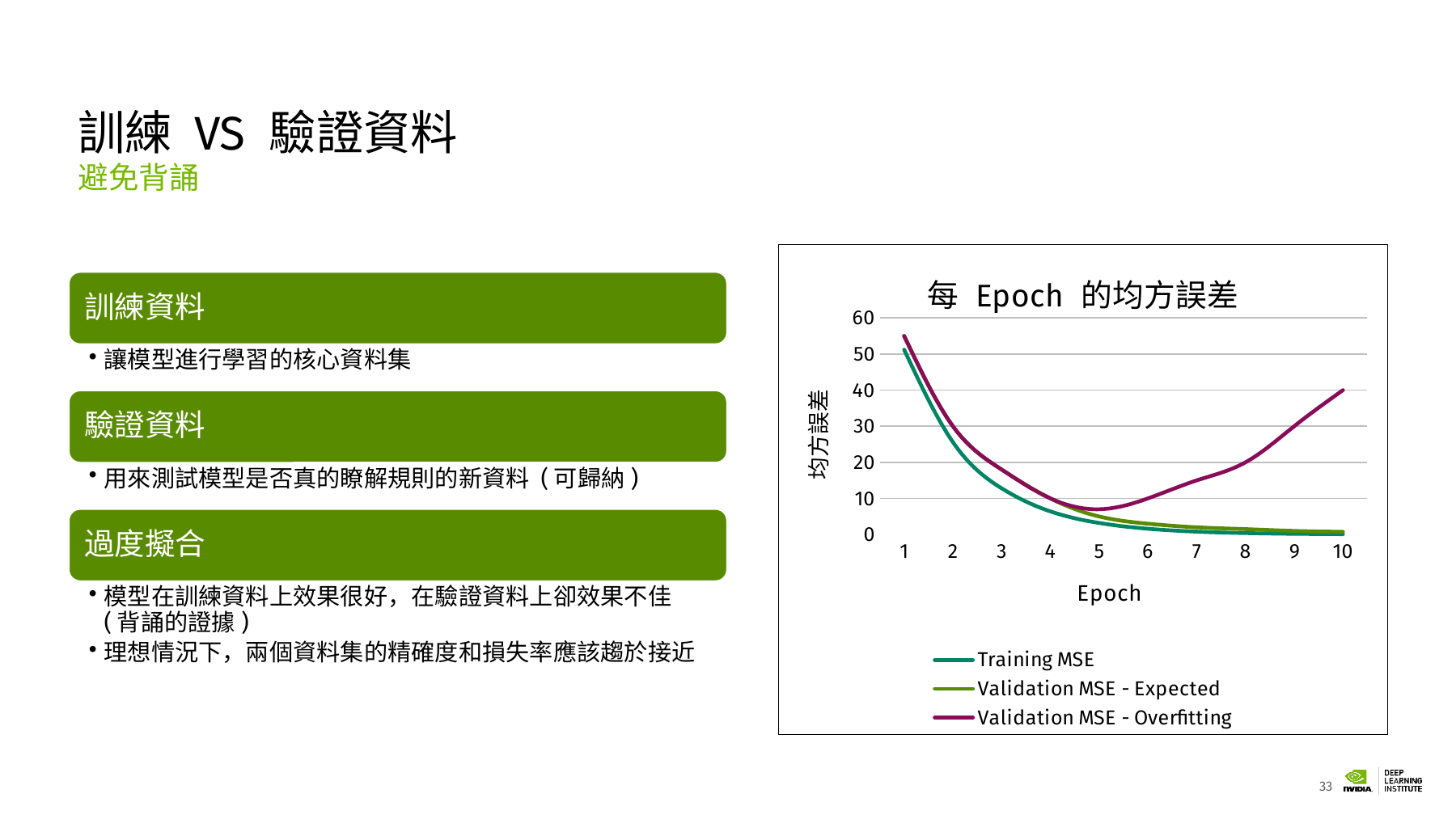

# 訓練 vs 驗證資料
避免背誦
訓練資料
讓模型進行學習的核心資料集
驗證資料
用來測試模型是否真的瞭解規則的新資料 (可歸納)
過度擬合
模型在訓練資料上效果很好，在驗證資料上卻效果不佳 (背誦的證據)
理想情況下，兩個資料集的精確度和損失率應該趨於接近

### Chart: 每 Epoch 的均方誤差

| Category | Training MSE | Validation MSE - Expected | Validation MSE - Overfitting |
|---|---|---|---|
| 1 | 51.2 | 55.0 | 55.0 |
| 2 | 25.6 | 30.0 | 30.0 |
| 3 | 12.8 | 18.0 | 18.0 |
| 4 | 6.4 | 10.0 | 10.0 |
| 5 | 3.2 | 5.0 | 7.0 |
| 6 | 1.6 | 3.0 | 10.0 |
| 7 | 0.8 | 2.0 | 15.0 |
| 8 | 0.4 | 1.5 | 20.0 |
| 9 | 0.2 | 1.0 | 30.0 |
| 10 | 0.1 | 0.75 | 40.0 |